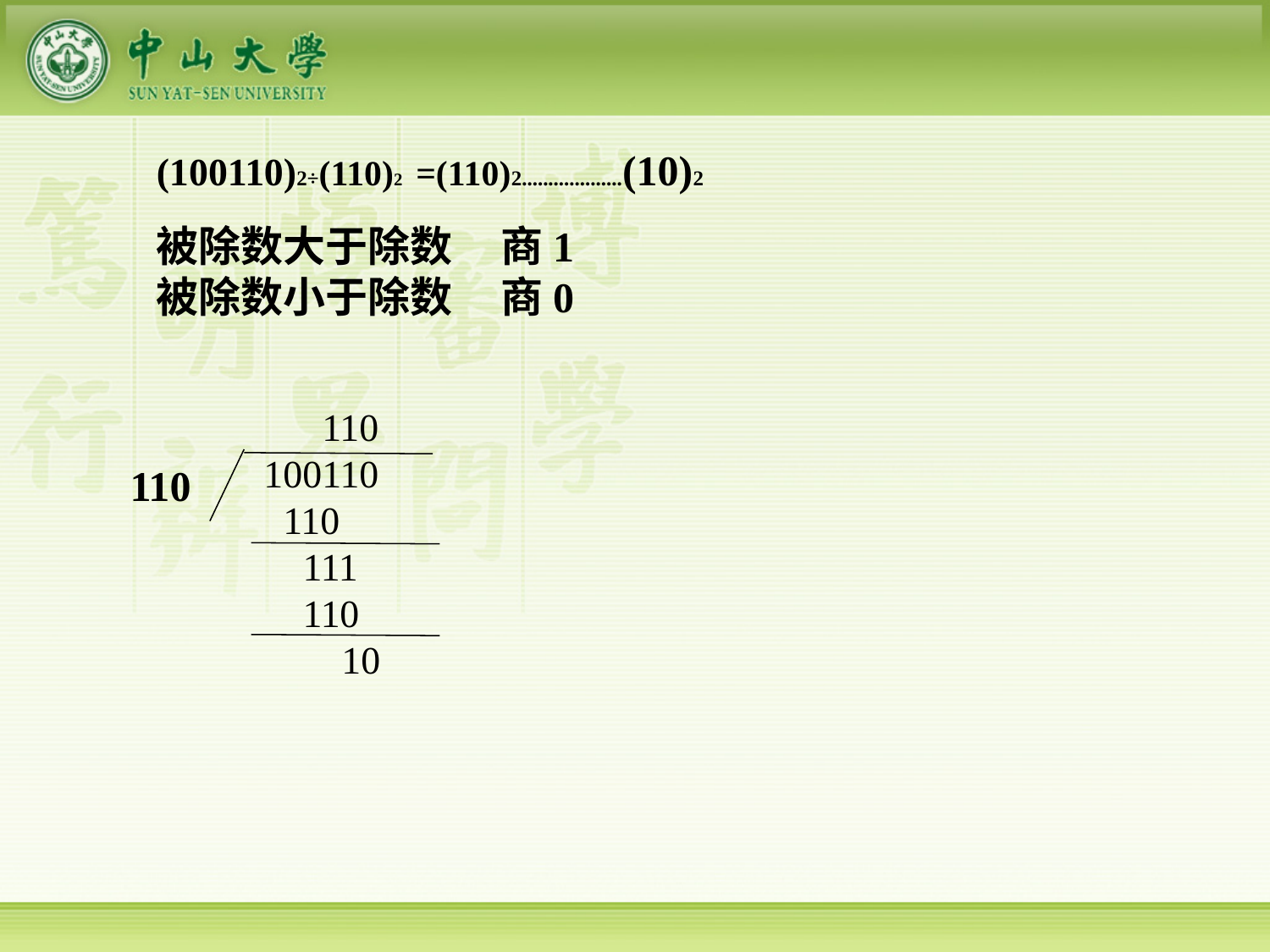

(100110)2÷(110)2  =(110)2...................(10)2

被除数大于除数     商1
被除数小于除数     商0

      110
100110
  110
    111
    110
        10
110

42